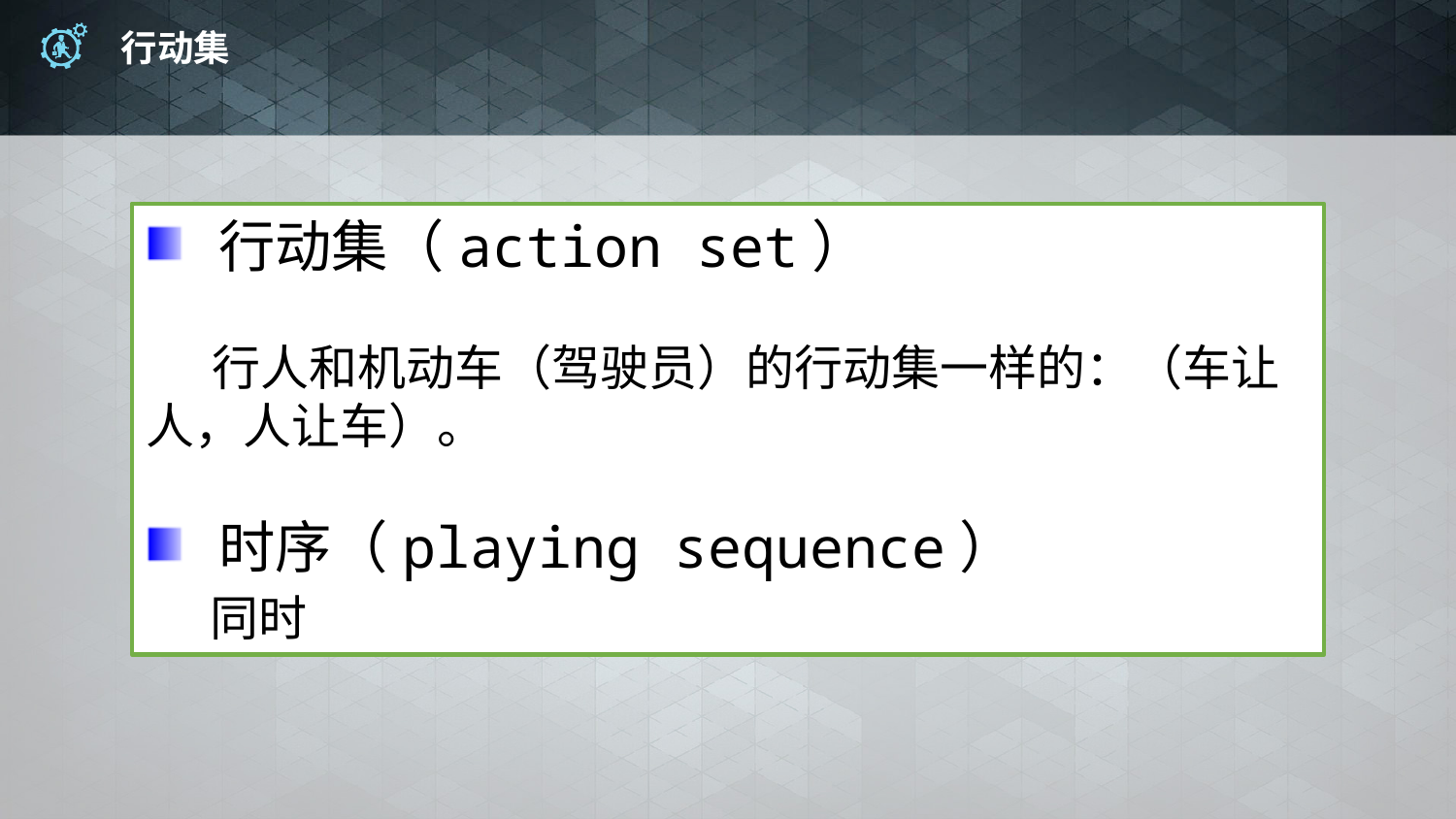

# 行动集
行动集（action set）

     行人和机动车（驾驶员）的行动集一样的：（车让人，人让车）。

时序（playing sequence）
    同时